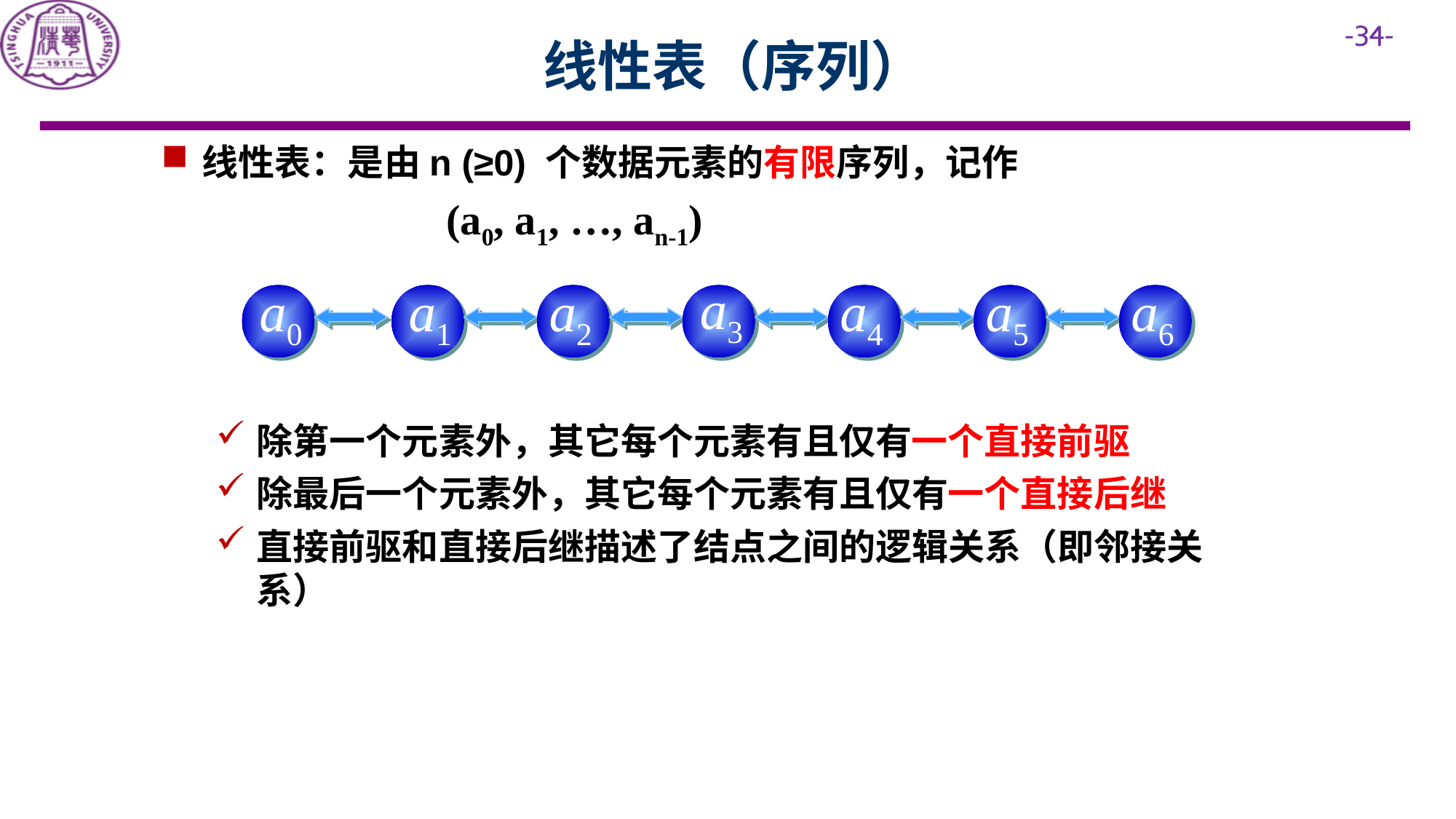

# 线性表（序列）
线性表：是由n (≥0) 个数据元素的有限序列，记作
                           (a0, a1, …, an-1)

除第一个元素外，其它每个元素有且仅有一个直接前驱
除最后一个元素外，其它每个元素有且仅有一个直接后继
直接前驱和直接后继描述了结点之间的逻辑关系（即邻接关系）

a3
a0
a1
a2
a4
a5
a6